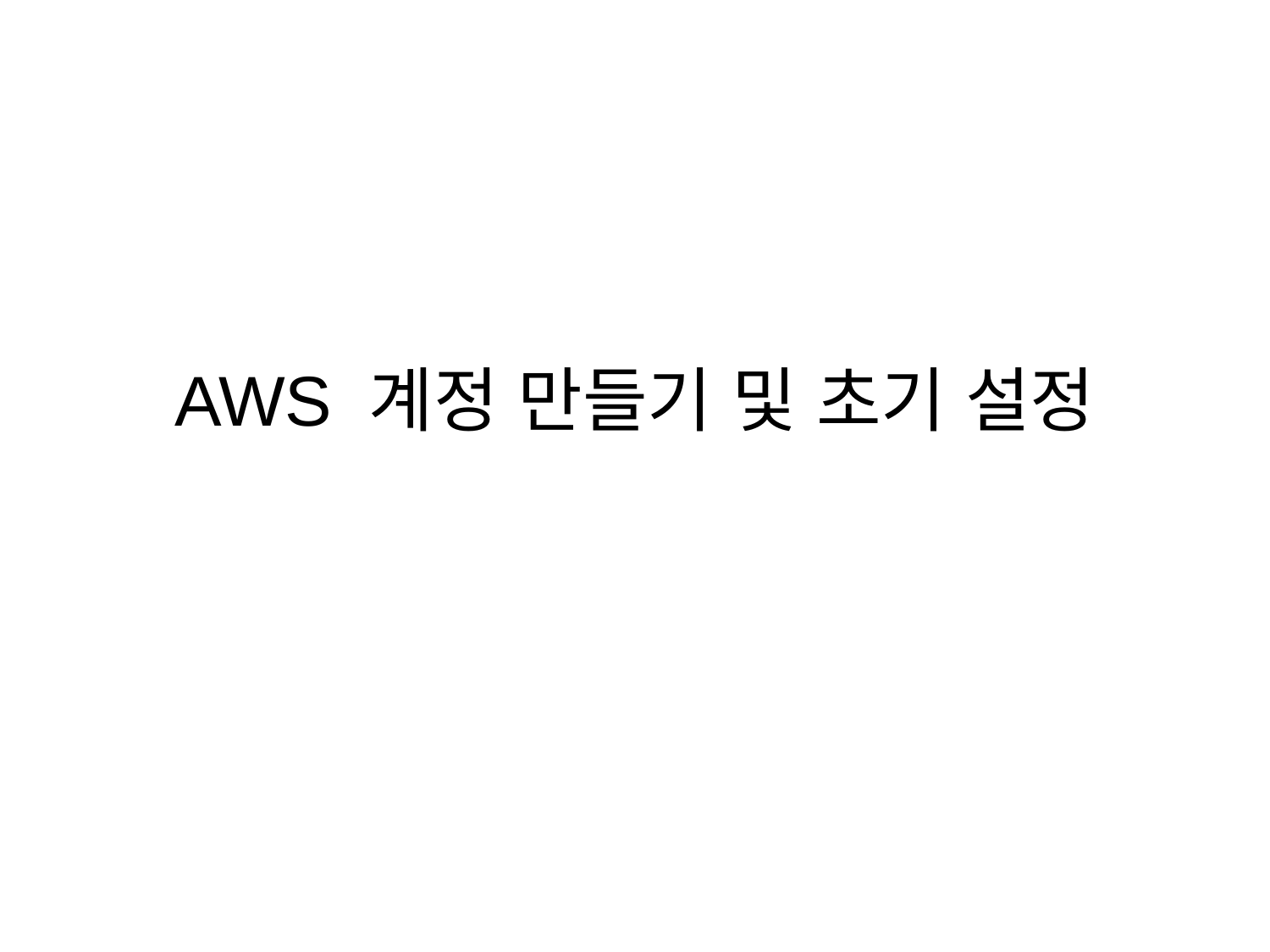

# AWS 계정 만들기 및 초기 설정